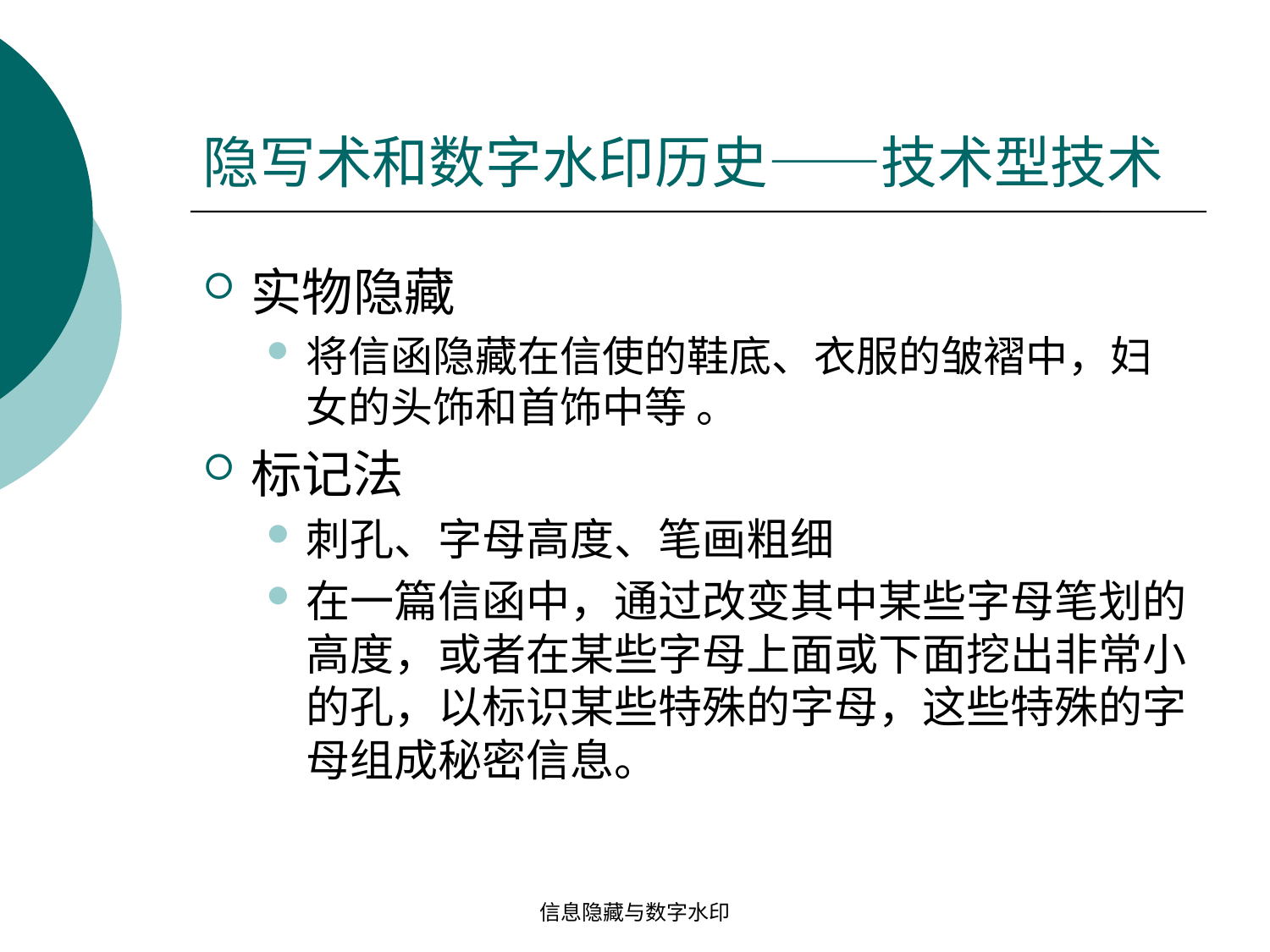

# 隐写术和数字水印历史——技术型技术
实物隐藏
将信函隐藏在信使的鞋底、衣服的皱褶中，妇女的头饰和首饰中等 。
标记法
刺孔、字母高度、笔画粗细
在一篇信函中，通过改变其中某些字母笔划的高度，或者在某些字母上面或下面挖出非常小的孔，以标识某些特殊的字母，这些特殊的字母组成秘密信息。

信息隐藏与数字水印
29